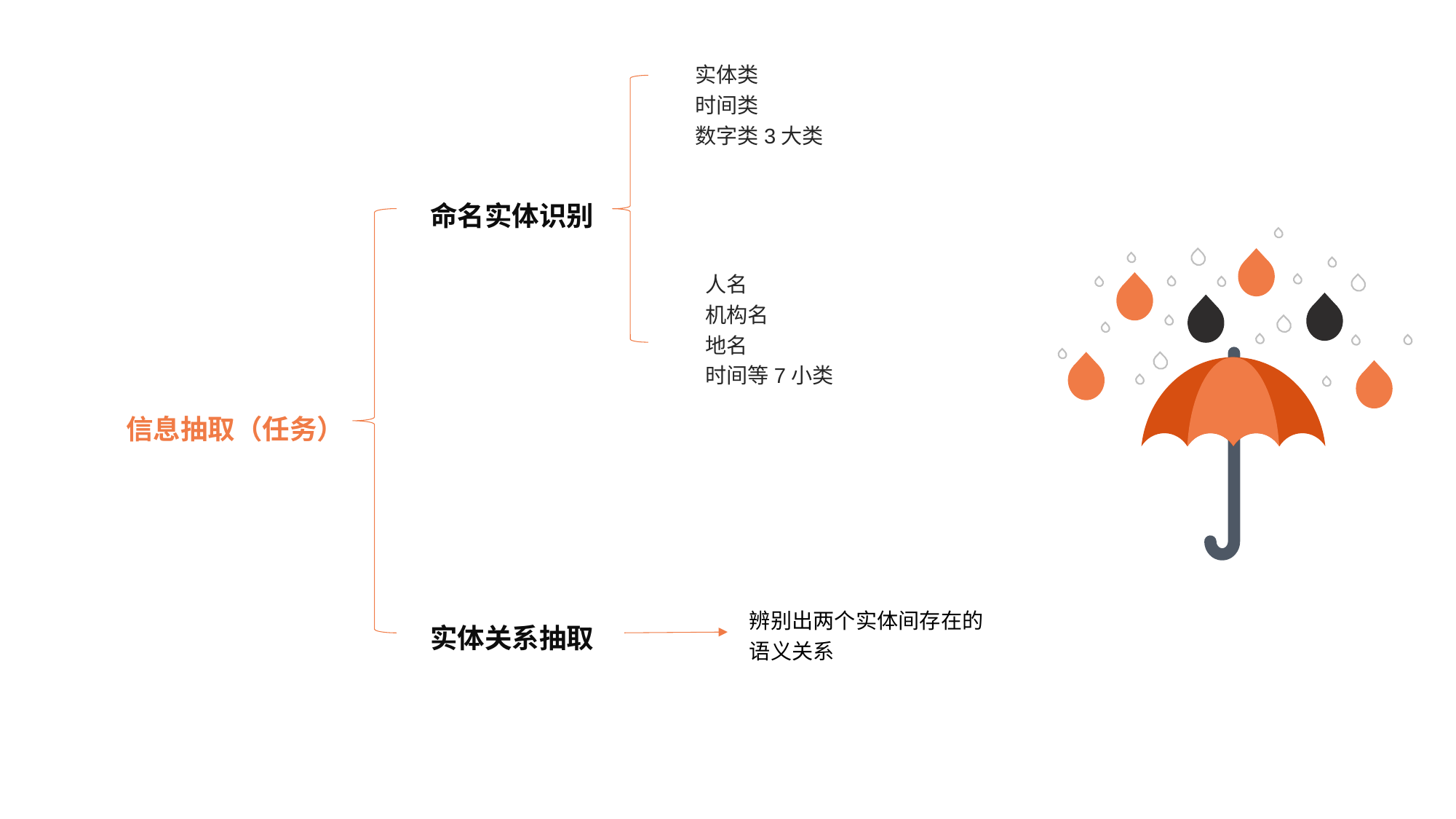

实体类
时间类
数字类3大类

命名实体识别

人名
机构名
地名
时间等7小类
信息抽取（任务）
辨别出两个实体间存在的语义关系
实体关系抽取